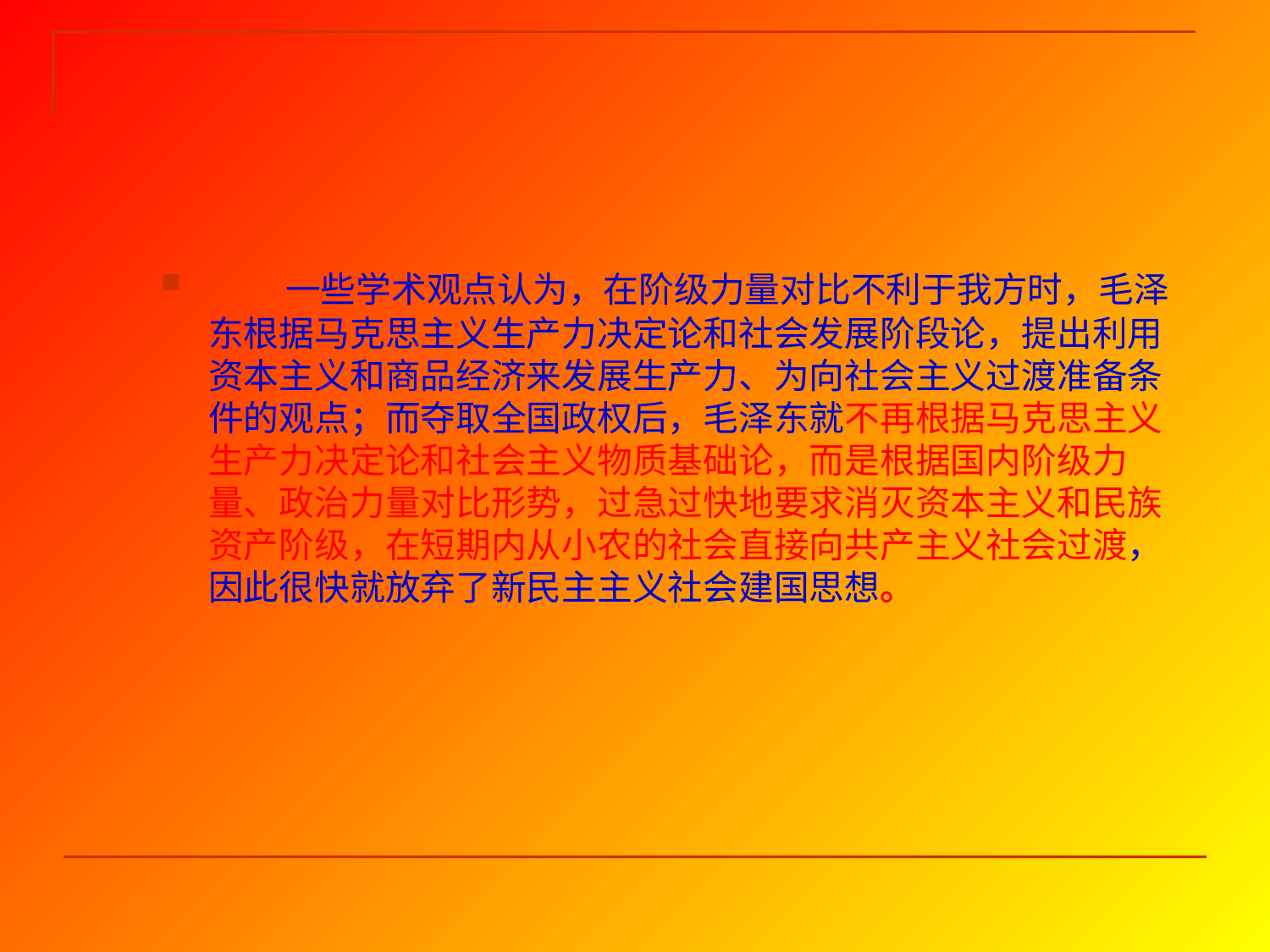

一些学术观点认为，在阶级力量对比不利于我方时，毛泽东根据马克思主义生产力决定论和社会发展阶段论，提出利用资本主义和商品经济来发展生产力、为向社会主义过渡准备条件的观点；而夺取全国政权后，毛泽东就不再根据马克思主义生产力决定论和社会主义物质基础论，而是根据国内阶级力量、政治力量对比形势，过急过快地要求消灭资本主义和民族资产阶级，在短期内从小农的社会直接向共产主义社会过渡，因此很快就放弃了新民主主义社会建国思想。